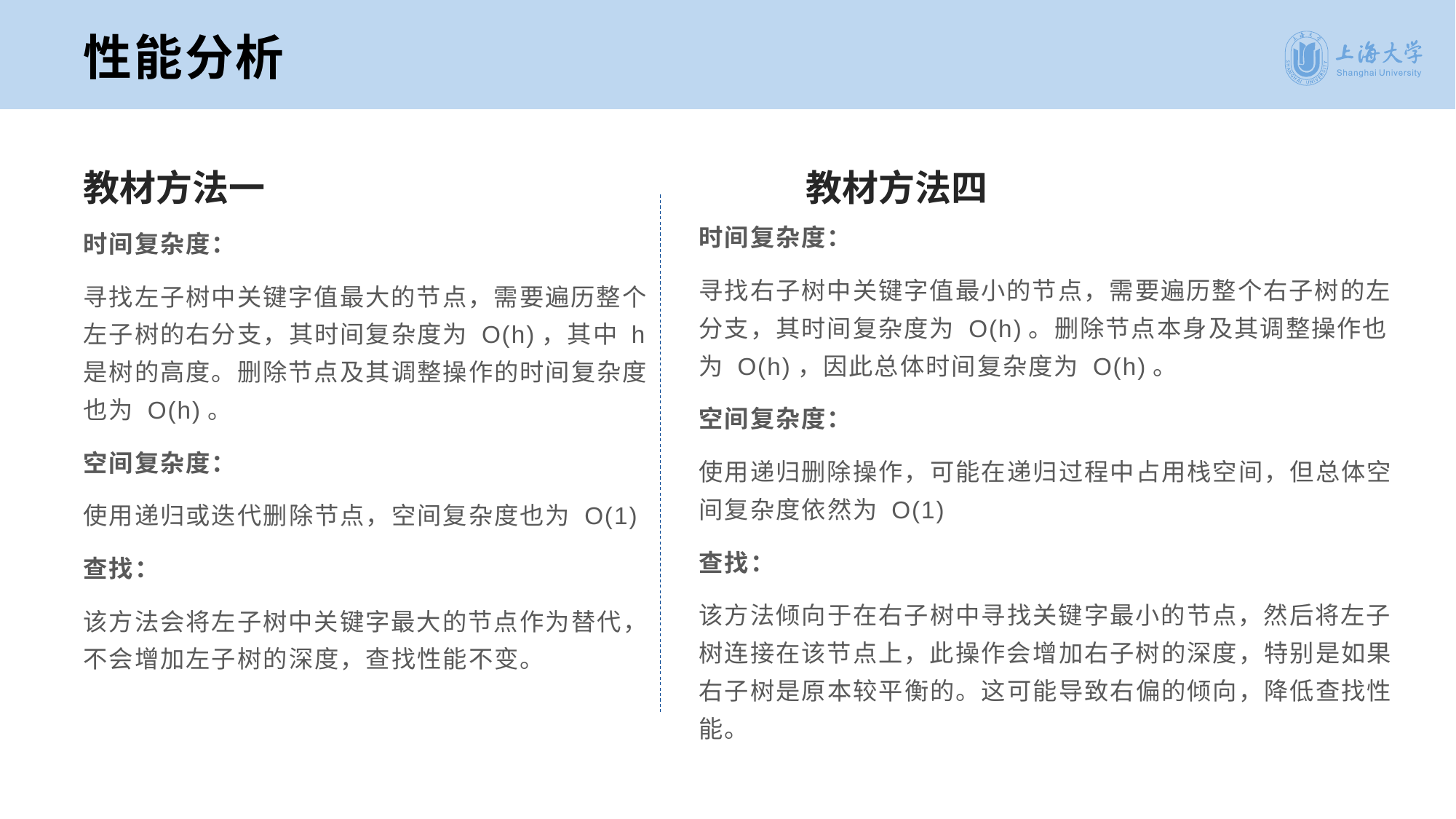

性能分析

教材方法一
教材方法四
时间复杂度：
寻找右子树中关键字值最小的节点，需要遍历整个右子树的左分支，其时间复杂度为 O(h)。删除节点本身及其调整操作也为 O(h)，因此总体时间复杂度为 O(h)。
空间复杂度：
使用递归删除操作，可能在递归过程中占用栈空间，但总体空间复杂度依然为 O(1)
查找：
该方法倾向于在右子树中寻找关键字最小的节点，然后将左子树连接在该节点上，此操作会增加右子树的深度，特别是如果右子树是原本较平衡的。这可能导致右偏的倾向，降低查找性能。

时间复杂度：
寻找左子树中关键字值最大的节点，需要遍历整个左子树的右分支，其时间复杂度为 O(h)，其中 h 是树的高度。删除节点及其调整操作的时间复杂度也为 O(h)。
空间复杂度：
使用递归或迭代删除节点，空间复杂度也为 O(1)
查找：
该方法会将左子树中关键字最大的节点作为替代，不会增加左子树的深度，查找性能不变。